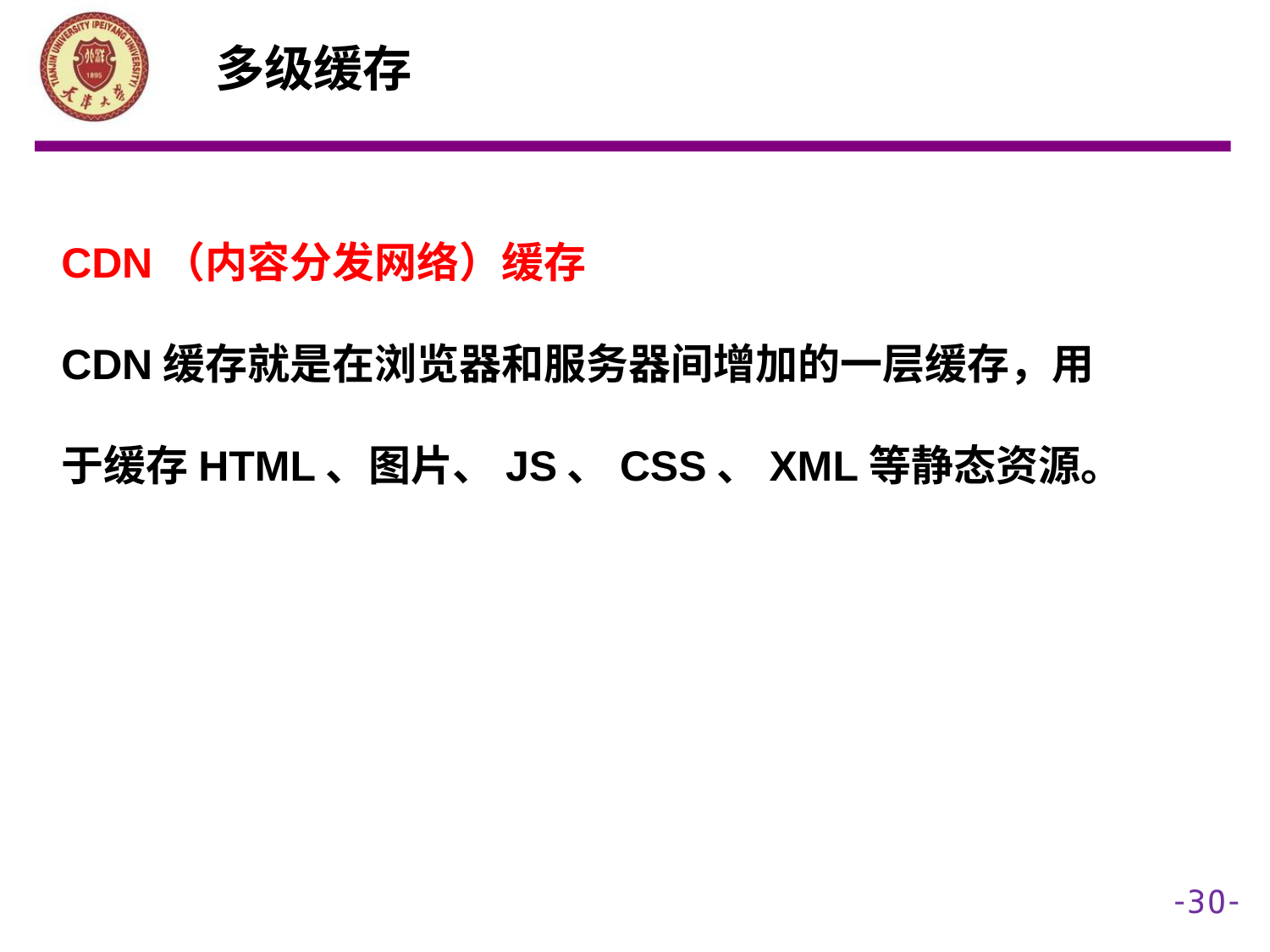

多级缓存
CDN（内容分发网络）缓存
CDN缓存就是在浏览器和服务器间增加的一层缓存，用于缓存HTML、图片、JS、CSS、XML等静态资源。